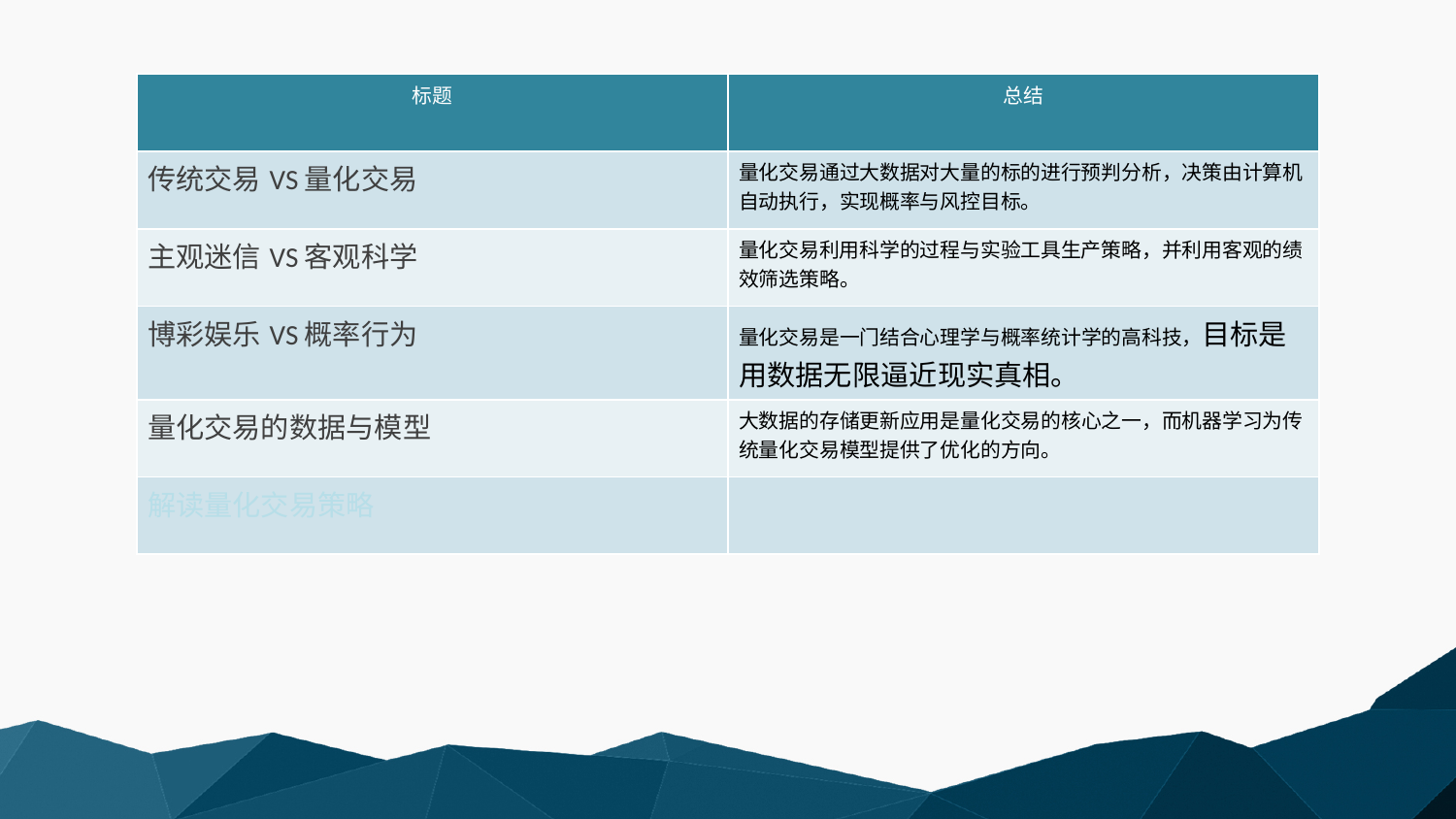

| 标题 | 总结 |
| --- | --- |
| 传统交易VS量化交易 | 量化交易通过大数据对大量的标的进行预判分析，决策由计算机自动执行，实现概率与风控目标。 |
| 主观迷信VS客观科学 | 量化交易利用科学的过程与实验工具生产策略，并利用客观的绩效筛选策略。 |
| 博彩娱乐VS概率行为 | 量化交易是一门结合心理学与概率统计学的高科技，目标是用数据无限逼近现实真相。 |
| 量化交易的数据与模型 | 大数据的存储更新应用是量化交易的核心之一，而机器学习为传统量化交易模型提供了优化的方向。 |
| 解读量化交易策略 |  |